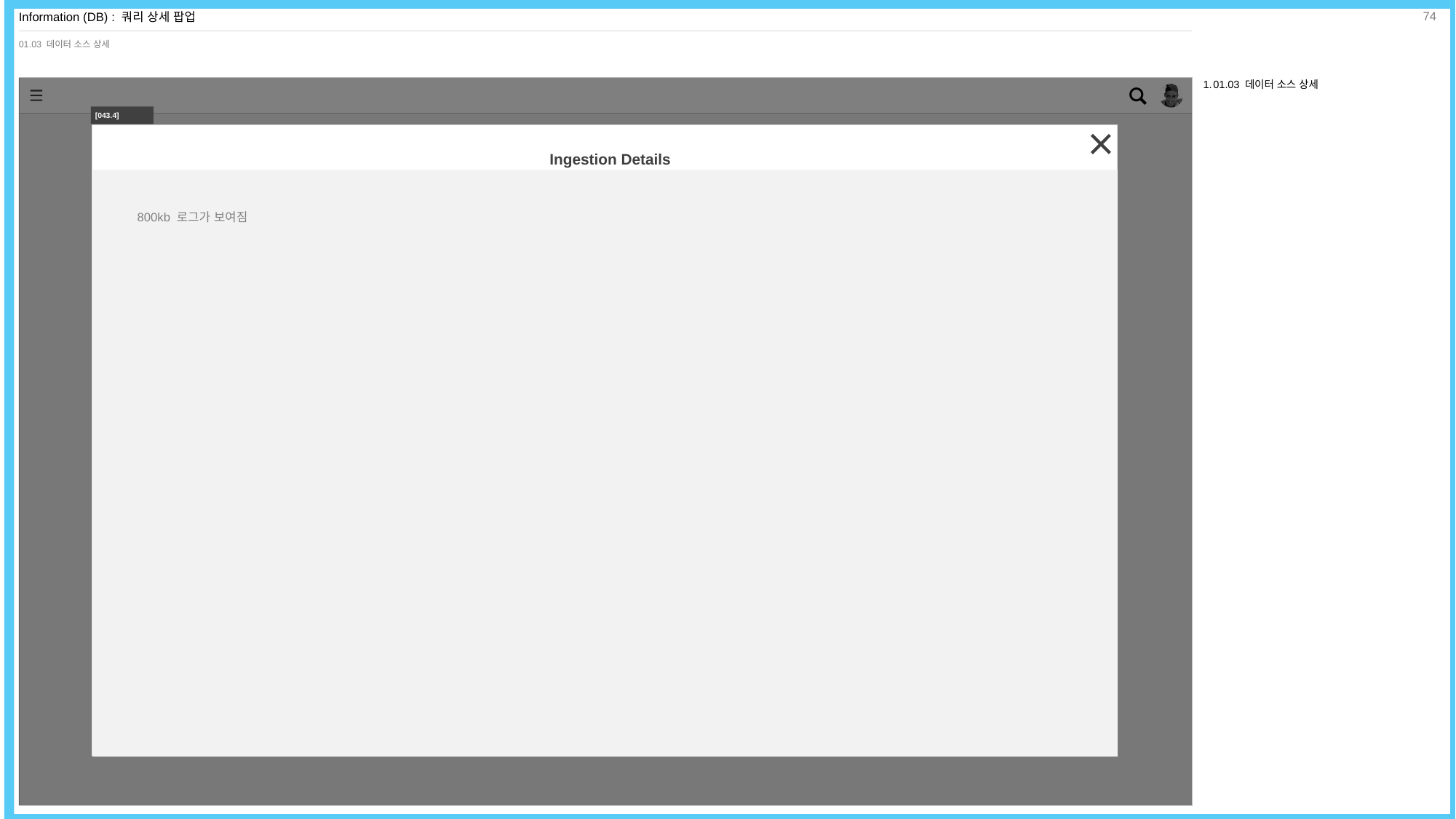

74

# Information (DB) : 쿼리 상세 팝업
01.03 데이터 소스 상세
01.03 데이터 소스 상세
[043.4]
Ingestion Details

800kb 로그가 보여짐